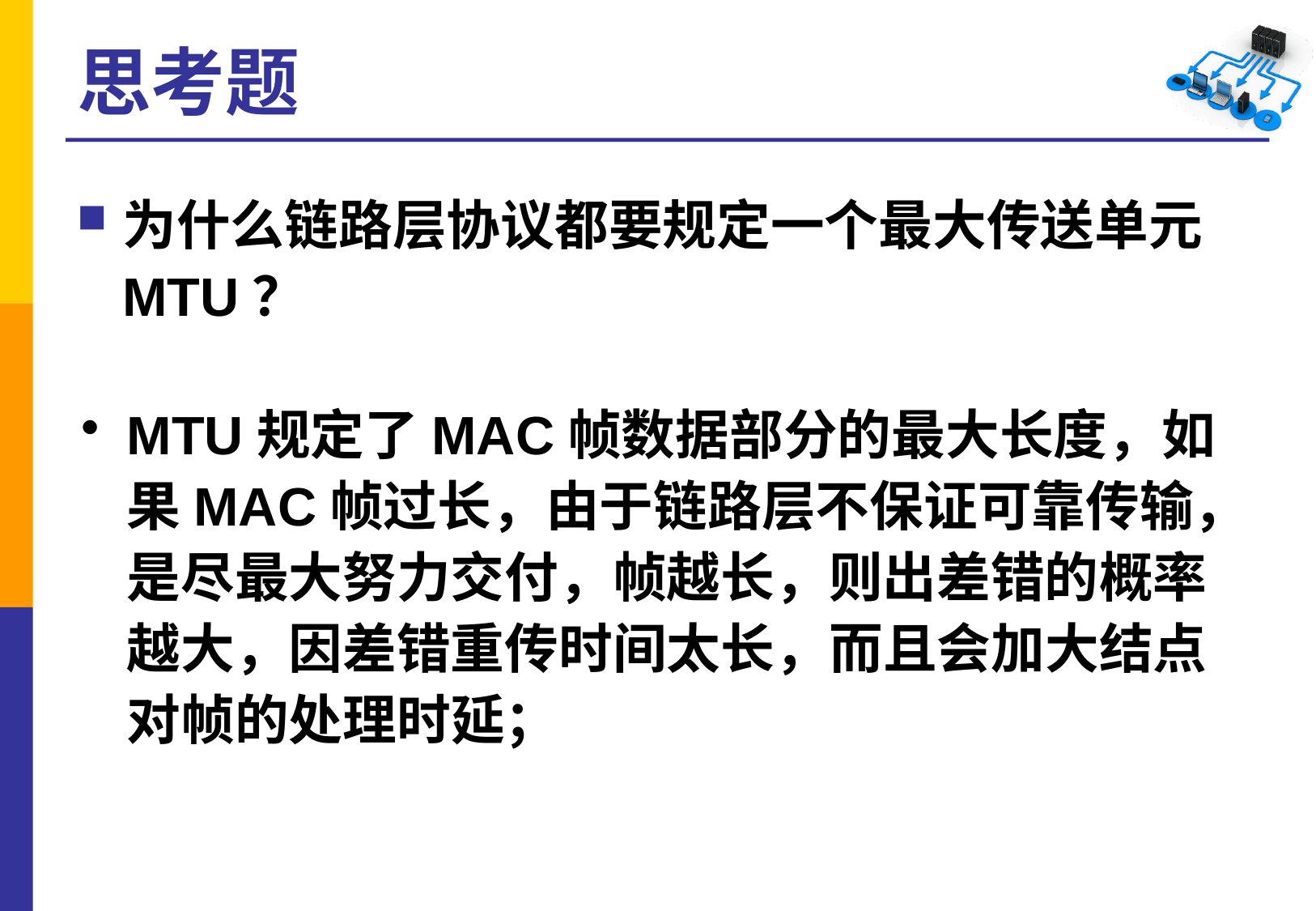

# 思考题
为什么链路层协议都要规定一个最大传送单元MTU？
MTU规定了MAC帧数据部分的最大长度，如果MAC帧过长，由于链路层不保证可靠传输，是尽最大努力交付，帧越长，则出差错的概率越大，因差错重传时间太长，而且会加大结点对帧的处理时延；